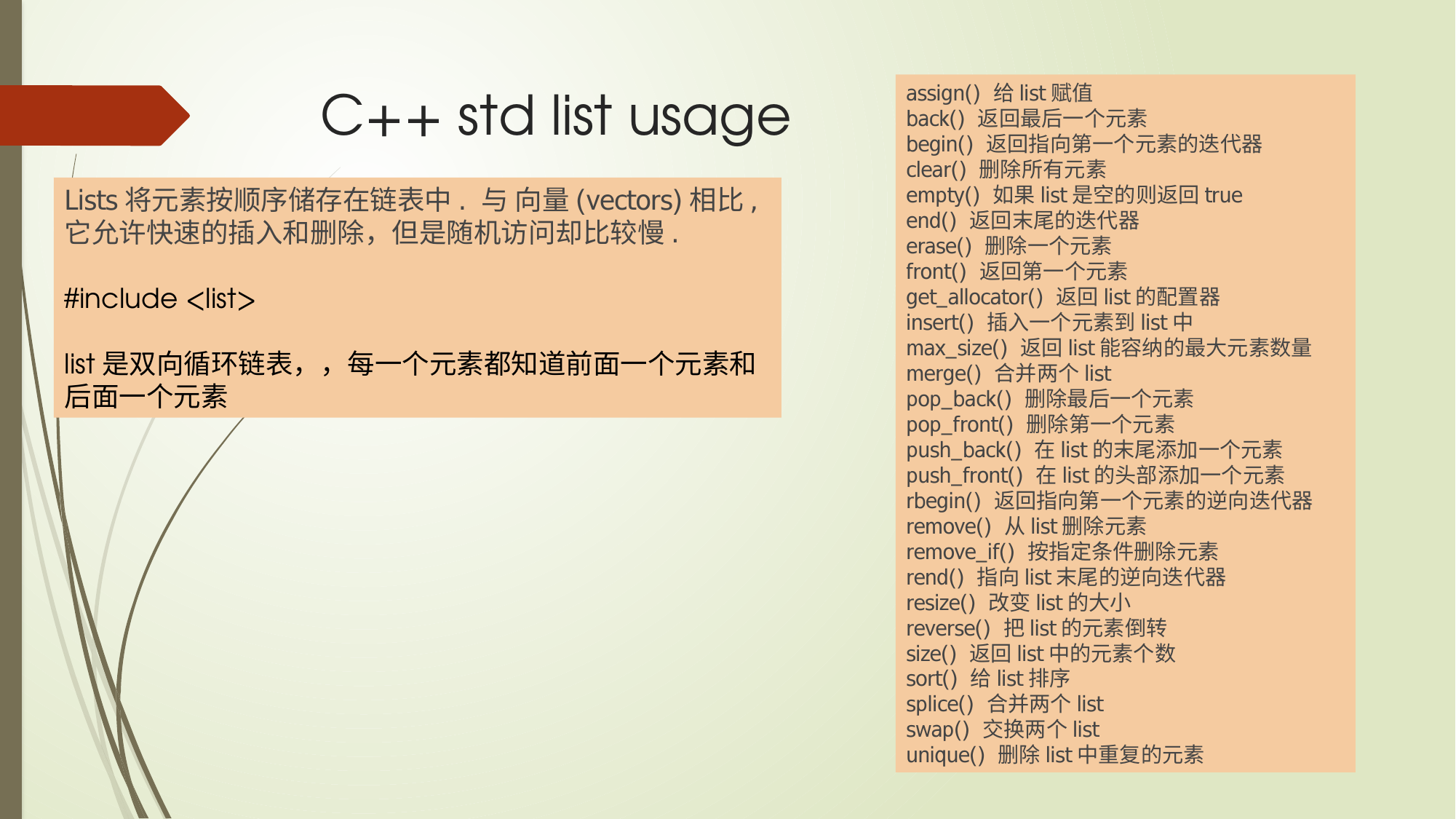

# C++ std list usage
assign() 给list赋值 
back() 返回最后一个元素 
begin() 返回指向第一个元素的迭代器 
clear() 删除所有元素 
empty() 如果list是空的则返回true 
end() 返回末尾的迭代器 
erase() 删除一个元素 
front() 返回第一个元素 
get_allocator() 返回list的配置器 
insert() 插入一个元素到list中 
max_size() 返回list能容纳的最大元素数量 
merge() 合并两个list 
pop_back() 删除最后一个元素 
pop_front() 删除第一个元素 
push_back() 在list的末尾添加一个元素 
push_front() 在list的头部添加一个元素 
rbegin() 返回指向第一个元素的逆向迭代器 
remove() 从list删除元素 
remove_if() 按指定条件删除元素 
rend() 指向list末尾的逆向迭代器 
resize() 改变list的大小 
reverse() 把list的元素倒转 
size() 返回list中的元素个数 
sort() 给list排序 
splice() 合并两个list 
swap() 交换两个list 
unique() 删除list中重复的元素
Lists将元素按顺序储存在链表中. 与 向量(vectors)相比, 它允许快速的插入和删除，但是随机访问却比较慢.

#include <list>

list是双向循环链表，，每一个元素都知道前面一个元素和后面一个元素